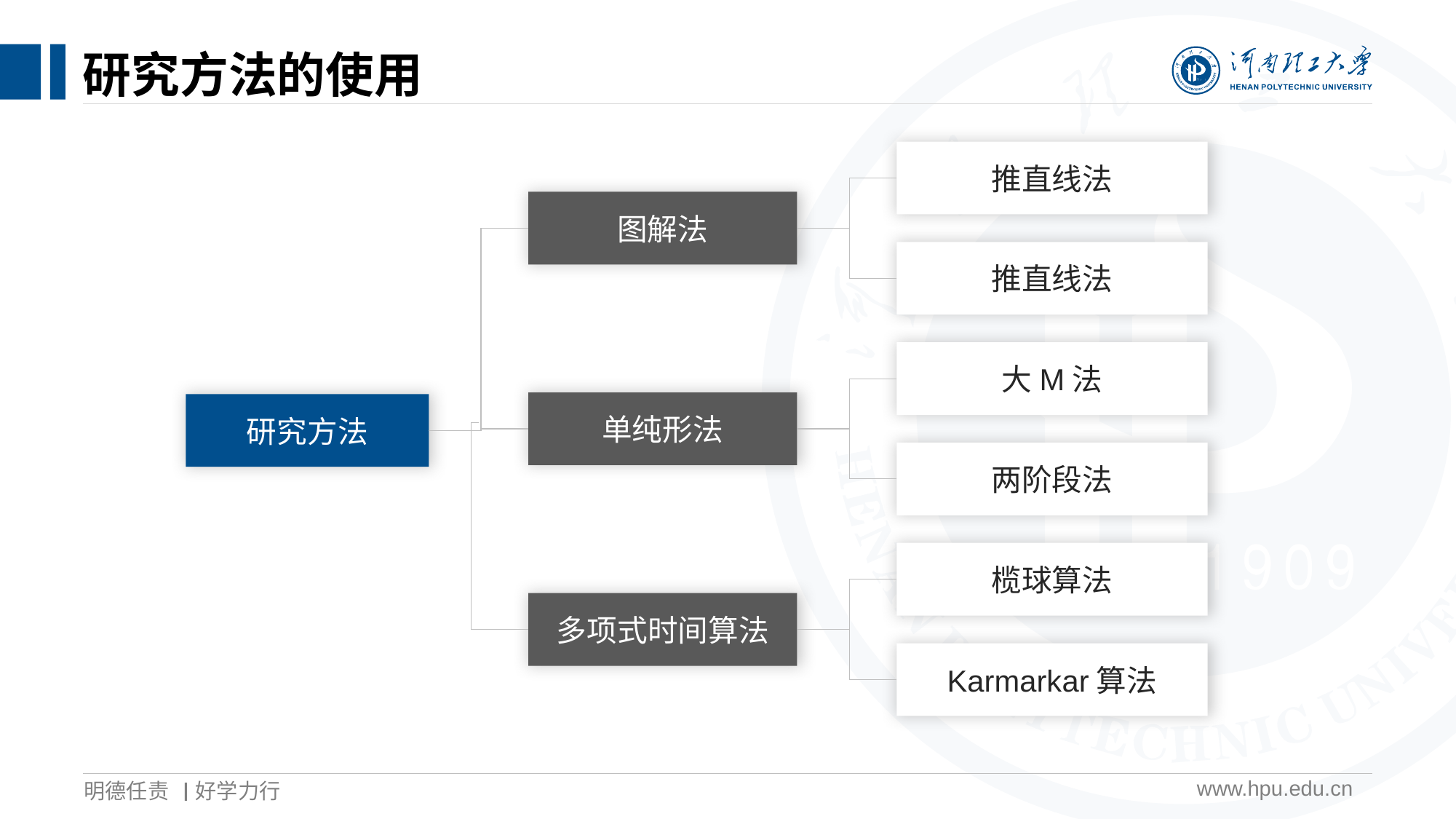

# 研究方法的使用
推直线法
图解法
推直线法
大M法
单纯形法
研究方法
两阶段法
榄球算法
多项式时间算法
Karmarkar算法